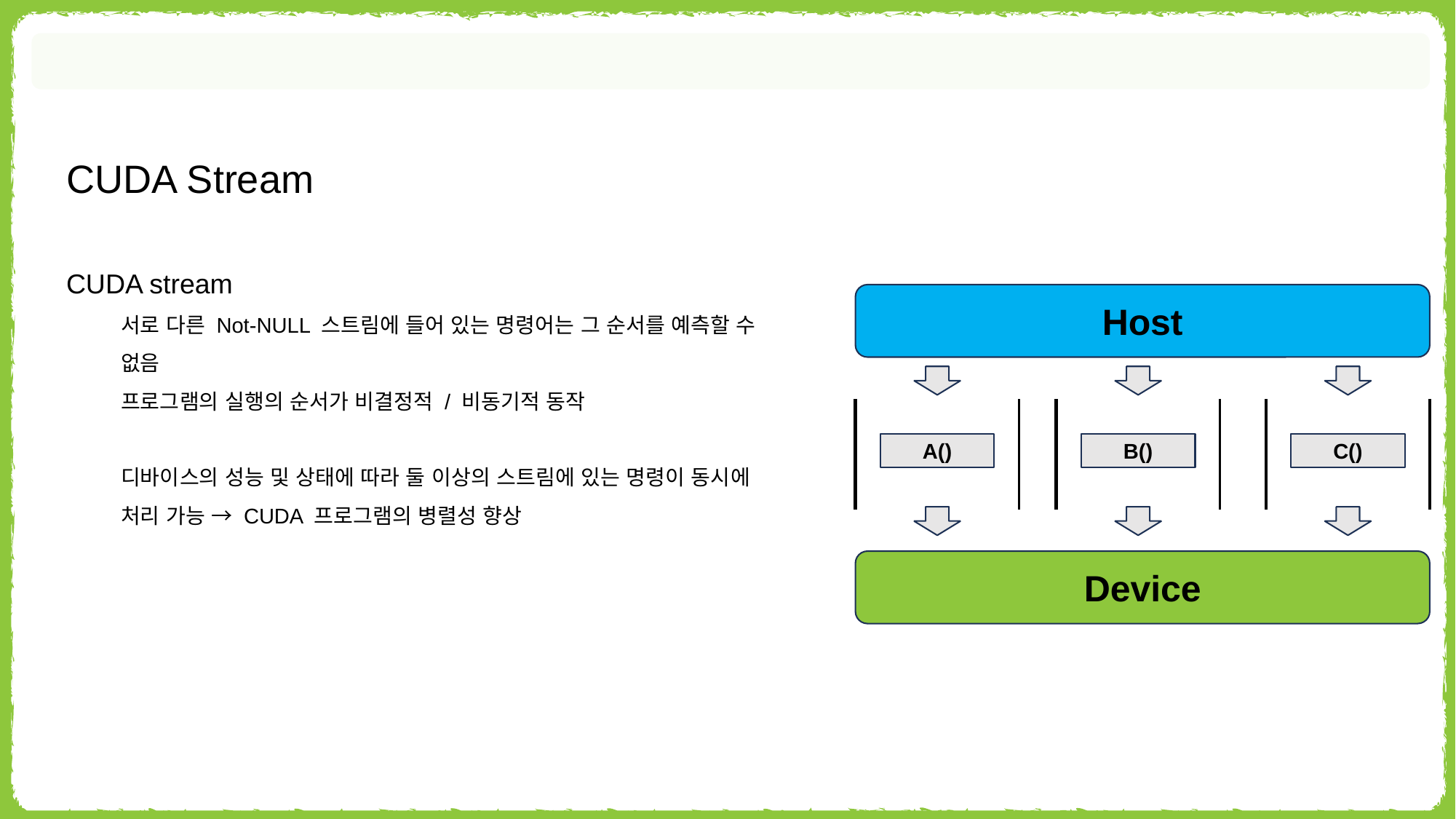

CUDA Stream
CUDA stream
서로 다른 Not-NULL 스트림에 들어 있는 명령어는 그 순서를 예측할 수 없음
프로그램의 실행의 순서가 비결정적 / 비동기적 동작
디바이스의 성능 및 상태에 따라 둘 이상의 스트림에 있는 명령이 동시에 처리 가능 → CUDA 프로그램의 병렬성 향상
Host

A()

B()

C()

Device